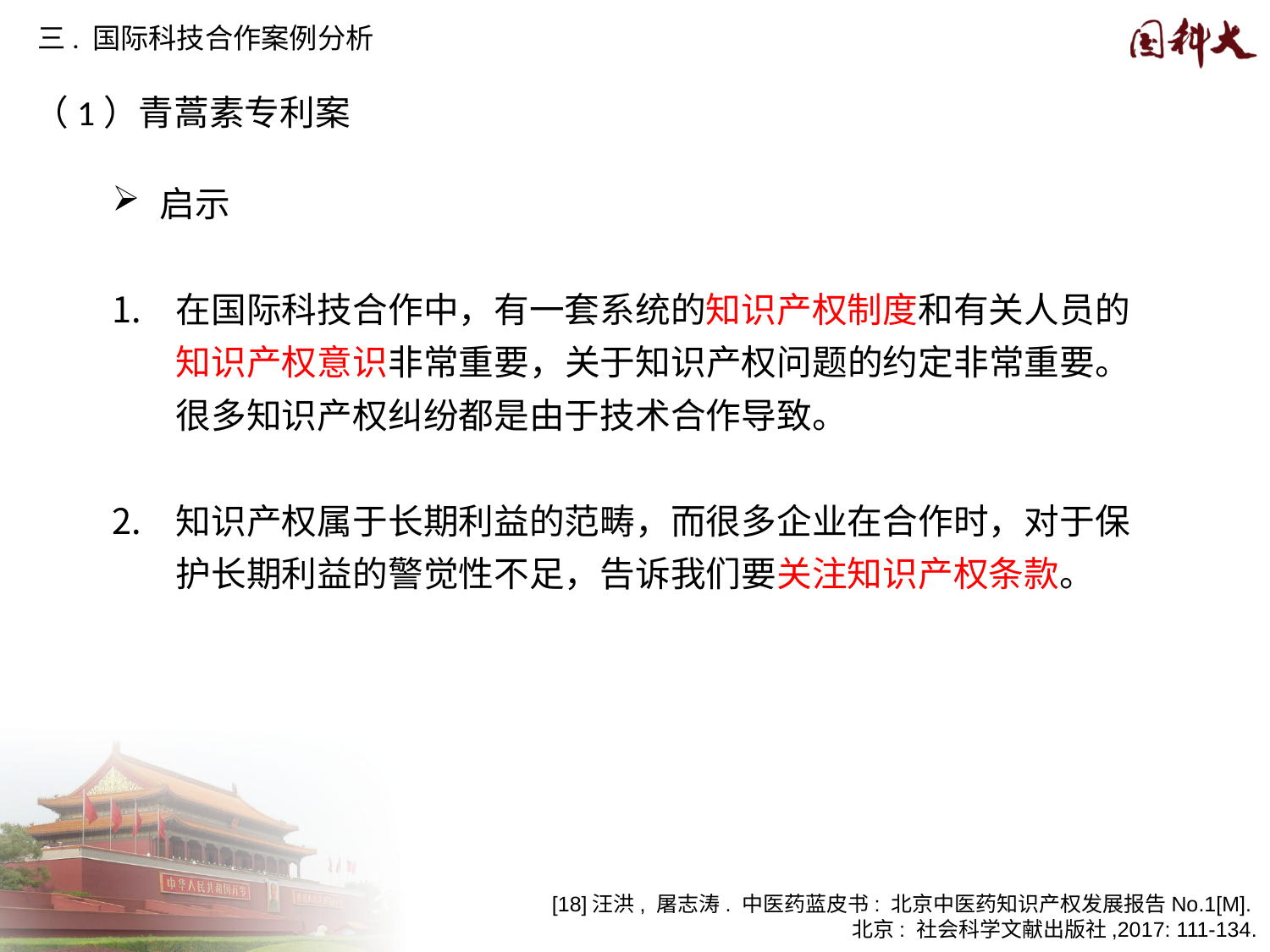

三. 国际科技合作案例分析
（1）青蒿素专利案
启示

在国际科技合作中，有一套系统的知识产权制度和有关人员的知识产权意识非常重要，关于知识产权问题的约定非常重要。很多知识产权纠纷都是由于技术合作导致。

知识产权属于长期利益的范畴，而很多企业在合作时，对于保护长期利益的警觉性不足，告诉我们要关注知识产权条款。
[18]汪洪, 屠志涛. 中医药蓝皮书: 北京中医药知识产权发展报告No.1[M].
北京: 社会科学文献出版社,2017: 111-134.